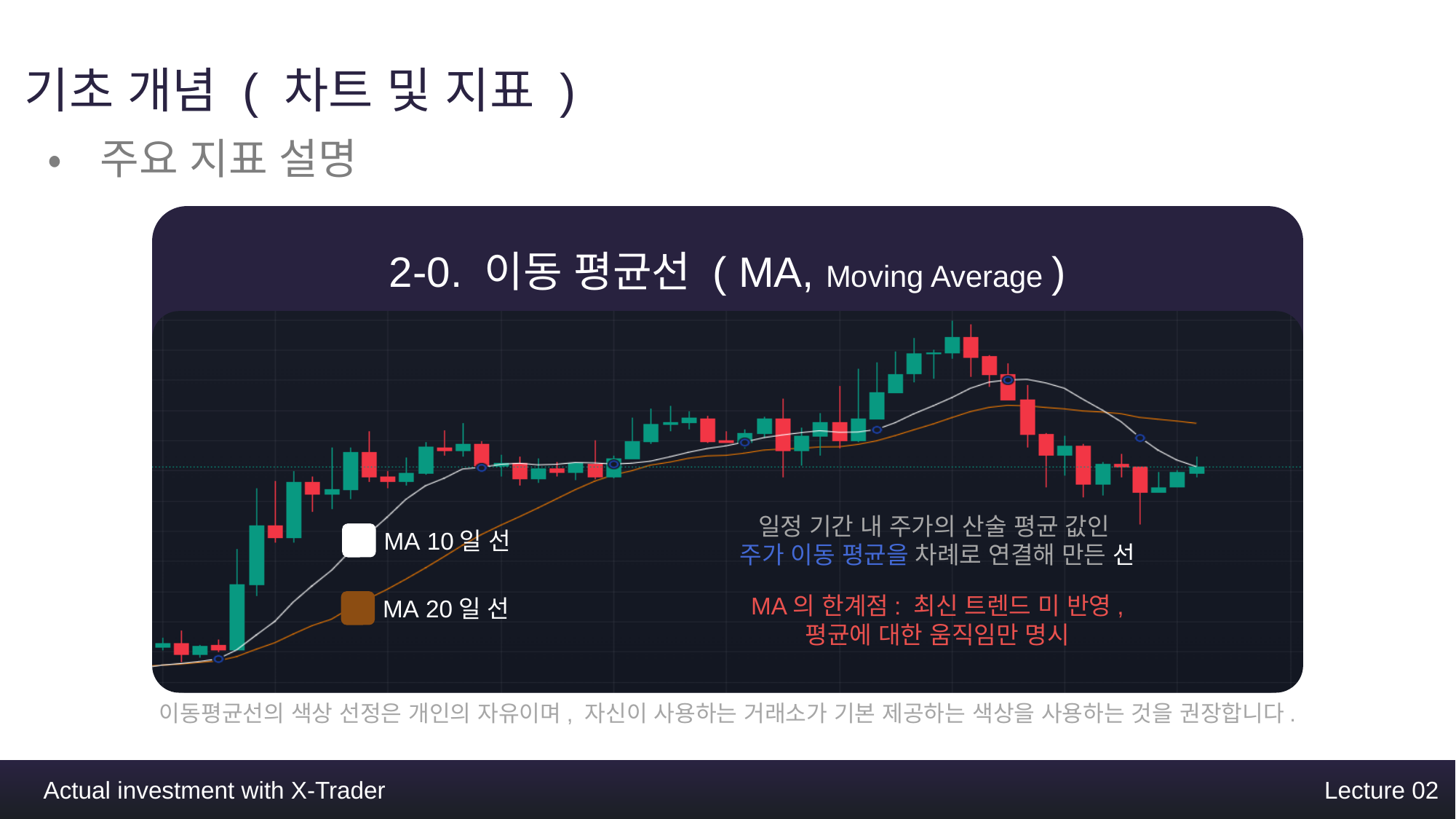

기초 개념 ( 차트 및 지표 )
•주요 지표 설명

2-0. 이동 평균선 ( MA, Moving Average )

일정 기간 내 주가의 산술 평균 값인
주가 이동 평균을 차례로 연결해 만든 선
MA 10일 선

MA의 한계점: 최신 트렌드 미 반영,
평균에 대한 움직임만 명시
MA 20일 선

이동평균선의 색상 선정은 개인의 자유이며, 자신이 사용하는 거래소가 기본 제공하는 색상을 사용하는 것을 권장합니다.

Actual investment with X-Trader
Lecture 02